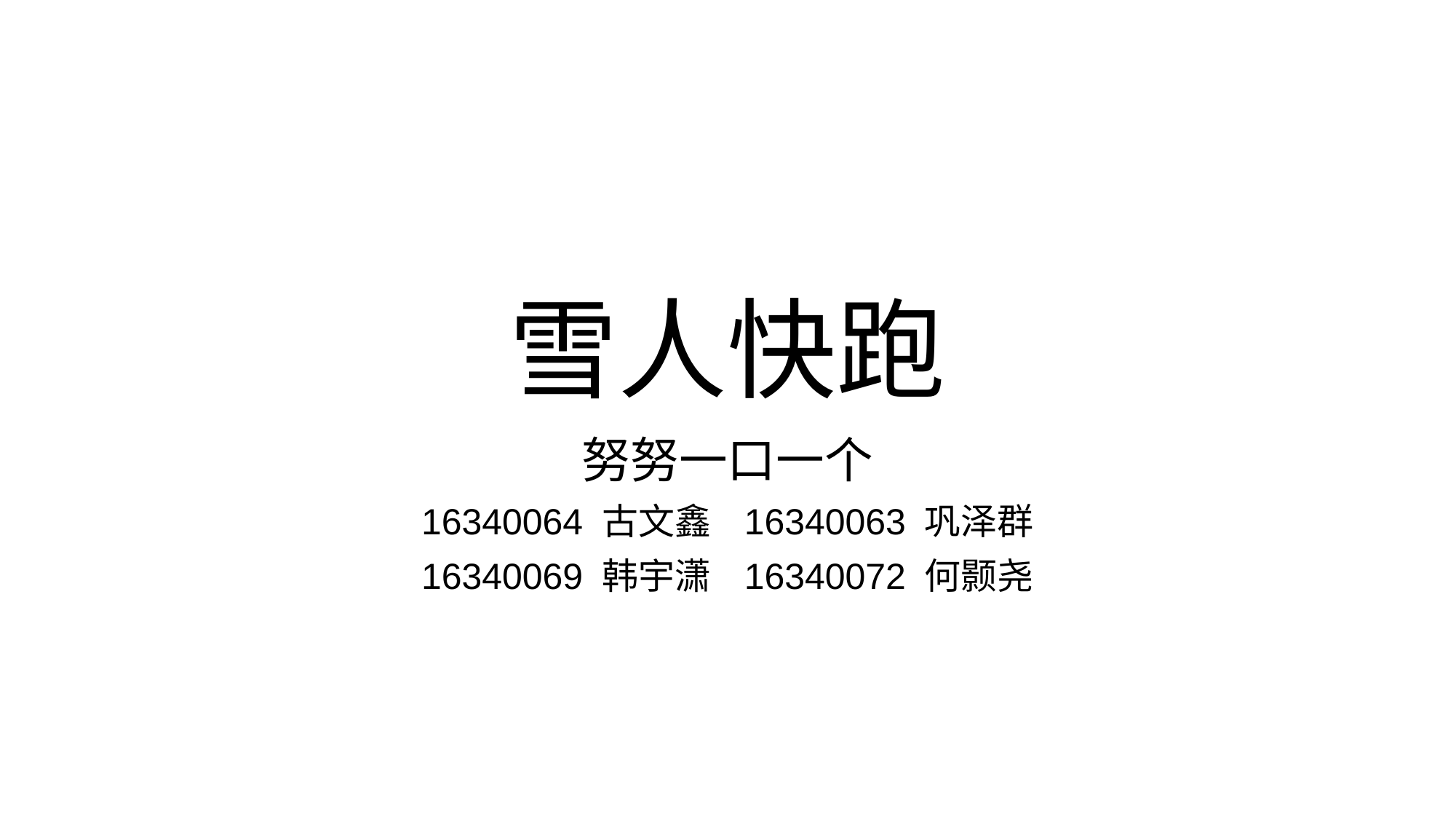

# 雪人快跑
努努一口一个
16340064 古文鑫   16340063 巩泽群
16340069 韩宇潇   16340072 何颢尧